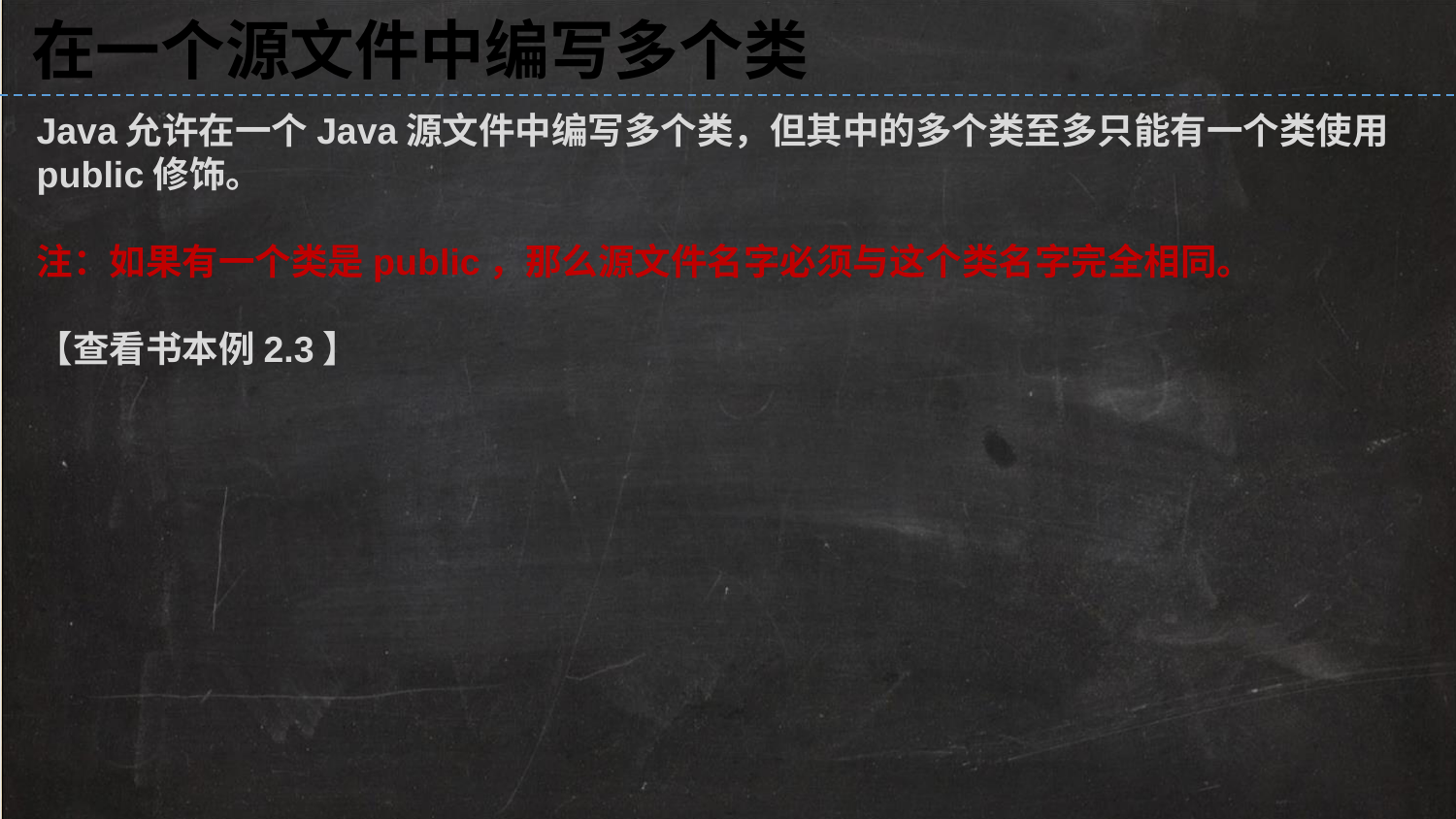

在一个源文件中编写多个类
Java允许在一个Java源文件中编写多个类，但其中的多个类至多只能有一个类使用public修饰。

注：如果有一个类是public，那么源文件名字必须与这个类名字完全相同。

【查看书本例2.3】